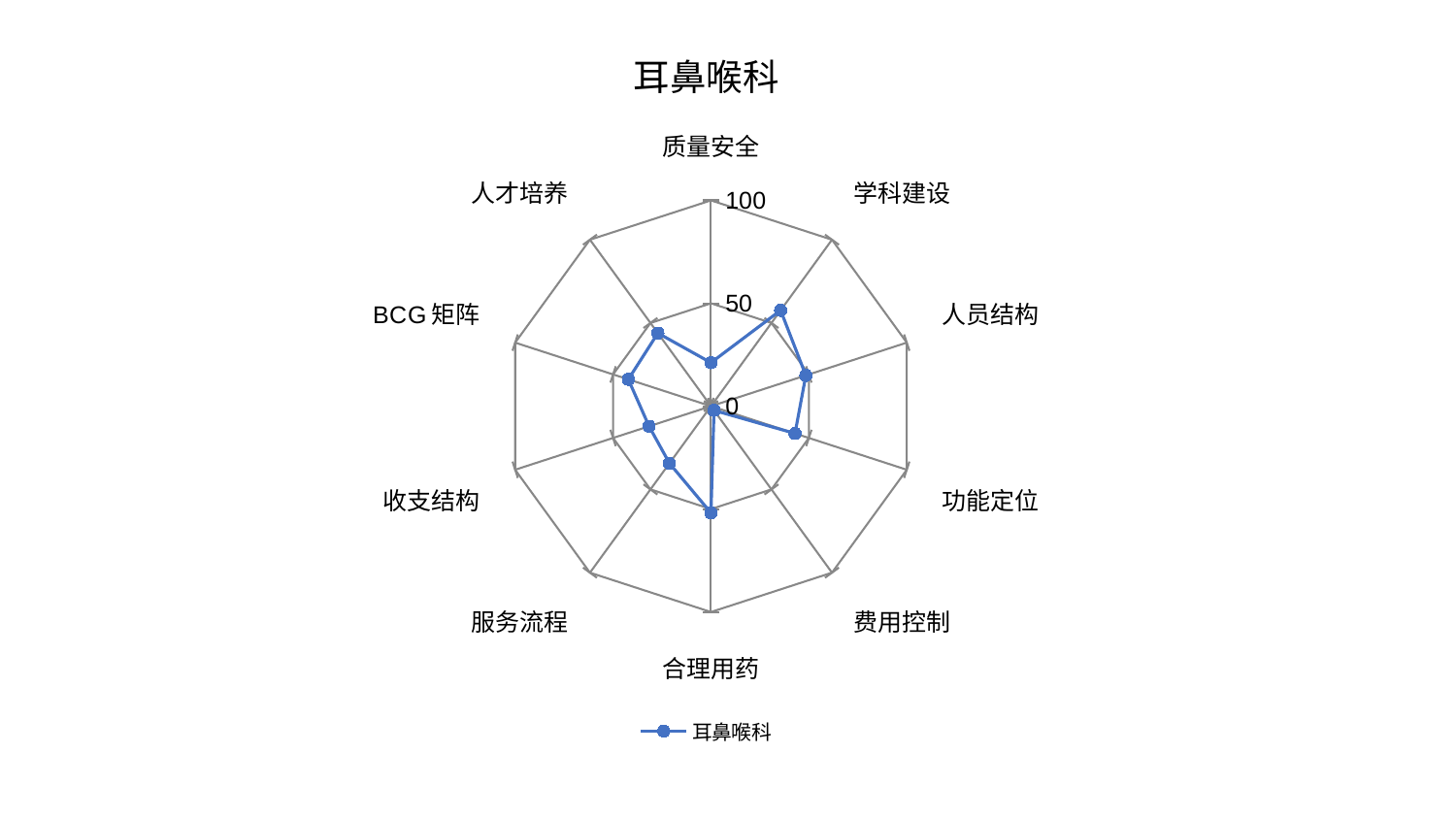

### Chart: 耳鼻喉科

| Category | 耳鼻喉科 |
|---|---|
| 质量安全 | 21.149350280085173 |
| 学科建设 | 57.5757223707084 |
| 人员结构 | 48.46178535548856 |
| 功能定位 | 42.939356432604505 |
| 费用控制 | 2.5198368719128696 |
| 合理用药 | 51.87090847671083 |
| 服务流程 | 34.336326125946954 |
| 收支结构 | 31.635724626497232 |
| BCG矩阵 | 42.212927468983985 |
| 人才培养 | 43.90241372481777 |
109